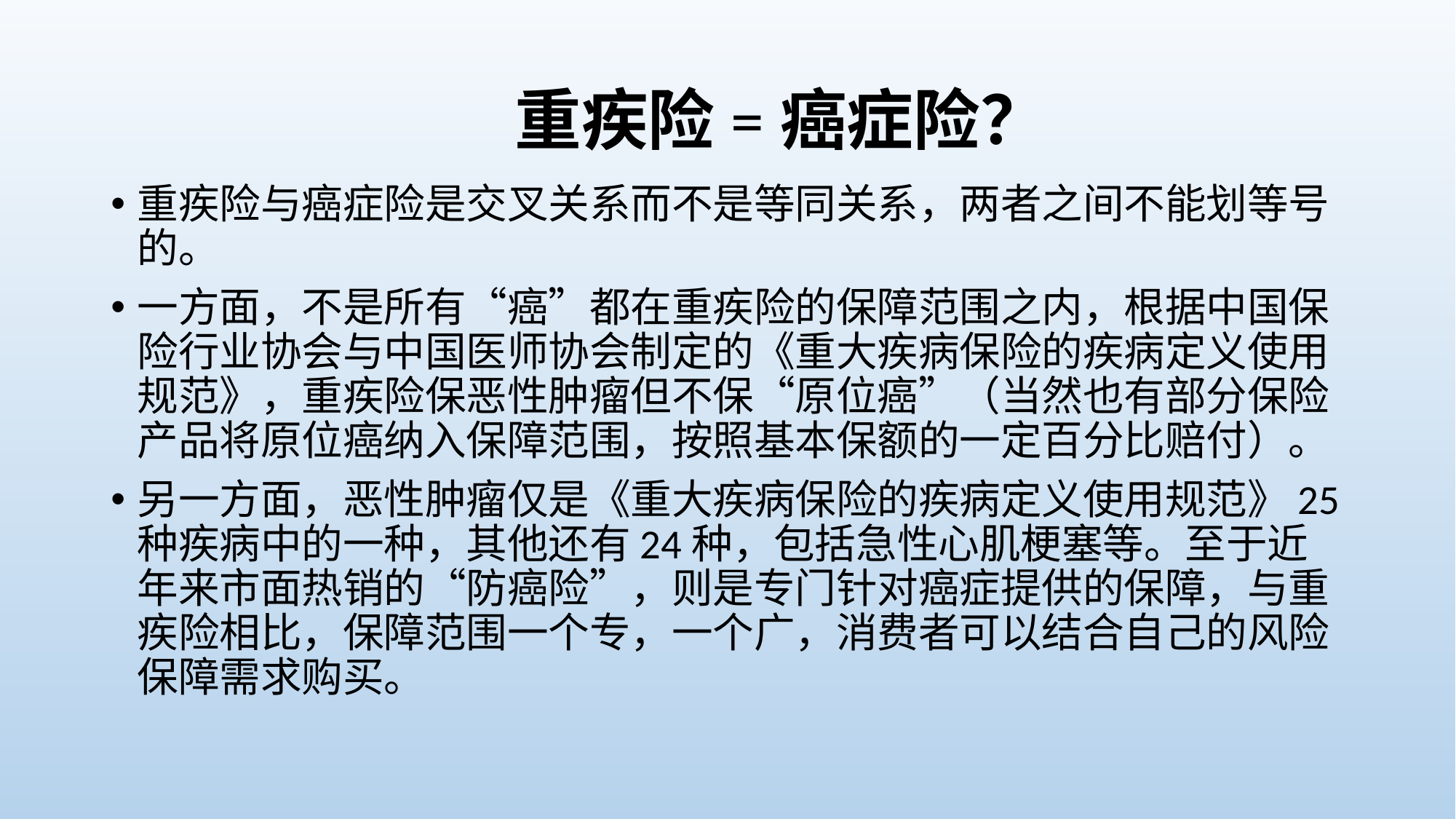

# 重疾险=癌症险？
重疾险与癌症险是交叉关系而不是等同关系，两者之间不能划等号的。
一方面，不是所有“癌”都在重疾险的保障范围之内，根据中国保险行业协会与中国医师协会制定的《重大疾病保险的疾病定义使用规范》，重疾险保恶性肿瘤但不保“原位癌”（当然也有部分保险产品将原位癌纳入保障范围，按照基本保额的一定百分比赔付）。
另一方面，恶性肿瘤仅是《重大疾病保险的疾病定义使用规范》25种疾病中的一种，其他还有24种，包括急性心肌梗塞等。至于近年来市面热销的“防癌险”，则是专门针对癌症提供的保障，与重疾险相比，保障范围一个专，一个广，消费者可以结合自己的风险保障需求购买。